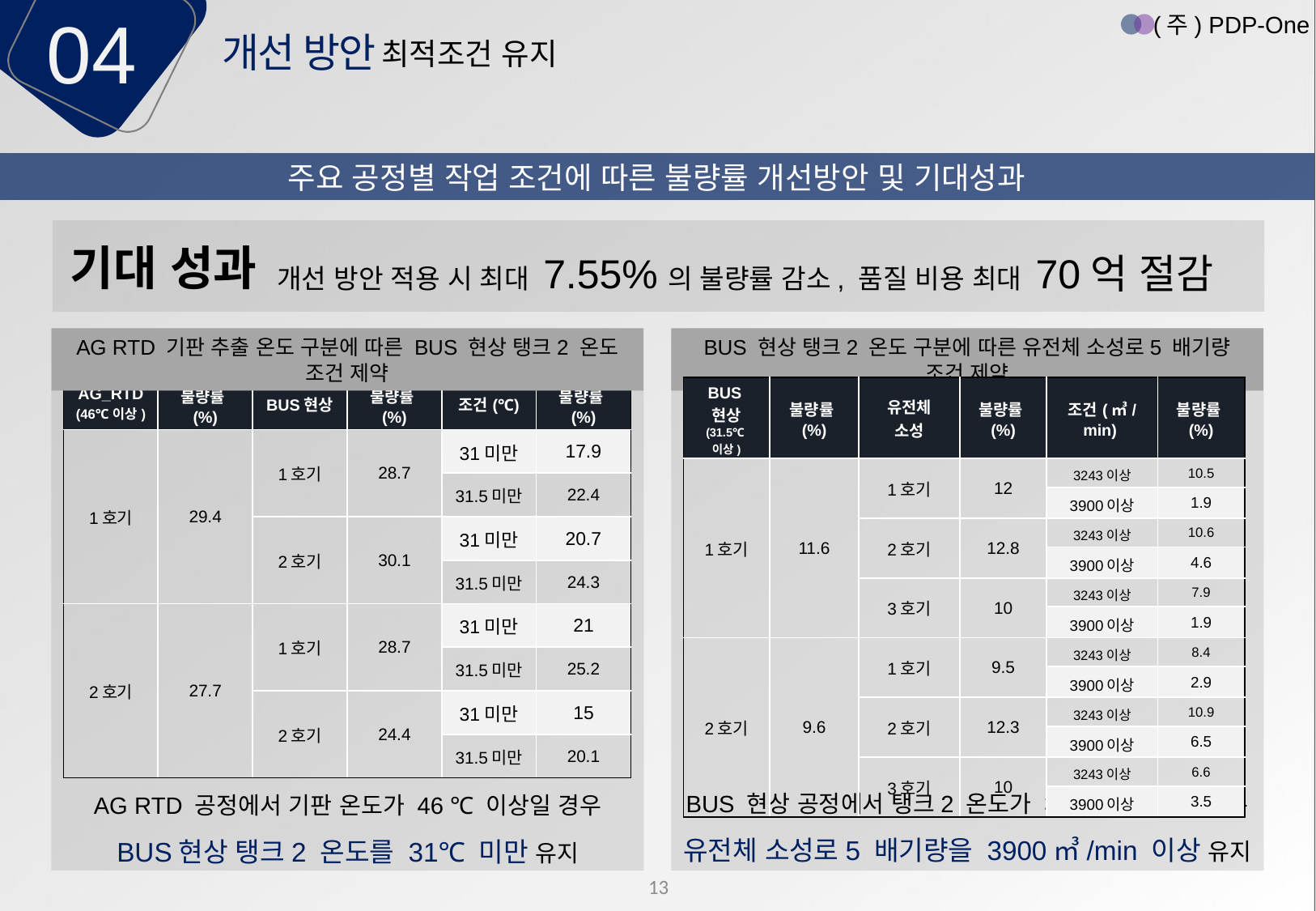

04
(주) PDP-One

개선 방안
최적조건 유지

주요 공정별 작업 조건에 따른 불량률 개선방안 및 기대성과
개선 방안 적용 시 최대 7.55%의 불량률 감소, 품질 비용 최대 70억 절감

기대 성과
AG RTD 기판 추출 온도 구분에 따른 BUS 현상 탱크2 온도 조건 제약

BUS 현상 탱크2 온도 구분에 따른 유전체 소성로5 배기량 조건 제약

| BUS현상 (31.5℃이상) | 불량률(%) | 유전체 소성 | 불량률(%) | 조건(㎥/min) | 불량률(%) |
| --- | --- | --- | --- | --- | --- |
| 1호기 | 11.6 | 1호기 | 12 | 3243이상 | 10.5 |
|  |  |  |  | 3900이상 | 1.9 |
|  |  | 2호기 | 12.8 | 3243이상 | 10.6 |
|  |  |  |  | 3900이상 | 4.6 |
|  |  | 3호기 | 10 | 3243이상 | 7.9 |
|  |  |  |  | 3900이상 | 1.9 |
| 2호기 | 9.6 | 1호기 | 9.5 | 3243이상 | 8.4 |
|  |  |  |  | 3900이상 | 2.9 |
|  |  | 2호기 | 12.3 | 3243이상 | 10.9 |
|  |  |  |  | 3900이상 | 6.5 |
|  |  | 3호기 | 10 | 3243이상 | 6.6 |
|  |  |  |  | 3900이상 | 3.5 |
| AG\_RTD (46℃이상) | 불량률(%) | BUS현상 | 불량률(%) | 조건(℃) | 불량률(%) |
| --- | --- | --- | --- | --- | --- |
| 1호기 | 29.4 | 1호기 | 28.7 | 31미만 | 17.9 |
|  |  |  |  | 31.5미만 | 22.4 |
|  |  | 2호기 | 30.1 | 31미만 | 20.7 |
|  |  |  |  | 31.5미만 | 24.3 |
| 2호기 | 27.7 | 1호기 | 28.7 | 31미만 | 21 |
|  |  |  |  | 31.5미만 | 25.2 |
|  |  | 2호기 | 24.4 | 31미만 | 15 |
|  |  |  |  | 31.5미만 | 20.1 |
BUS 현상 공정에서 탱크2 온도가 31.5 ℃ 이상일 경우
유전체 소성로5 배기량을 3900㎥/min 이상 유지
AG RTD 공정에서 기판 온도가 46 ℃ 이상일 경우
BUS현상 탱크2 온도를 31℃ 미만 유지
13